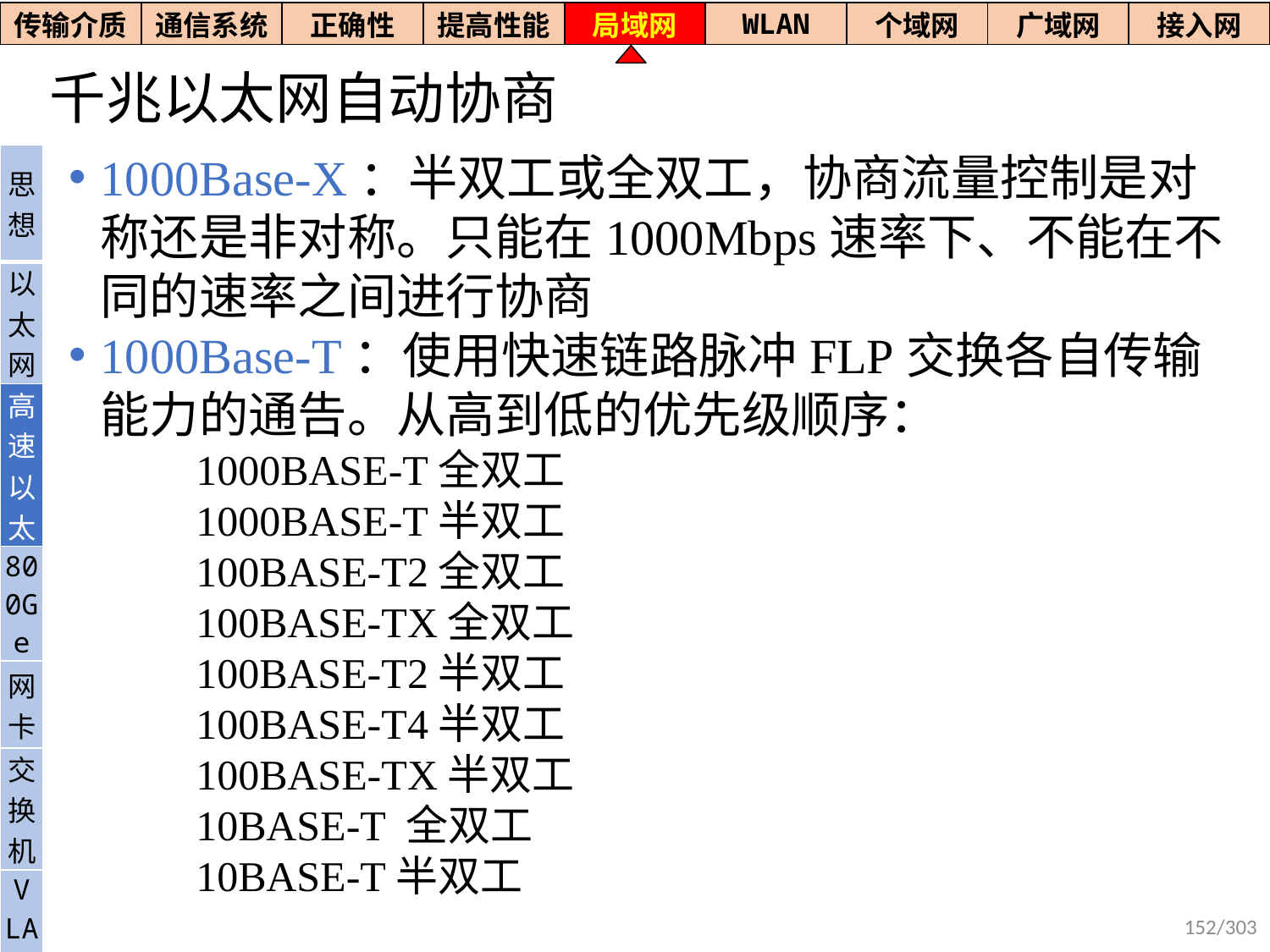

| 传输介质 | 通信系统 | 正确性 | 提高性能 | 局域网 | WLAN | 个域网 | 广域网 | 接入网 |
| --- | --- | --- | --- | --- | --- | --- | --- | --- |

# 千兆以太网自动协商
1000Base-X：半双工或全双工，协商流量控制是对称还是非对称。只能在1000Mbps速率下、不能在不同的速率之间进行协商
1000Base-T：使用快速链路脉冲FLP交换各自传输能力的通告。从高到低的优先级顺序：
1000BASE-T全双工
1000BASE-T半双工
100BASE-T2全双工
100BASE-TX全双工
100BASE-T2半双工
100BASE-T4半双工
100BASE-TX半双工
10BASE-T 全双工
10BASE-T半双工
| 思想 |
| --- |
| 以太网 |
| 高速以太 |
| 800Ge |
| 网卡 |
| 交换机 |
| V LAN |
152/303